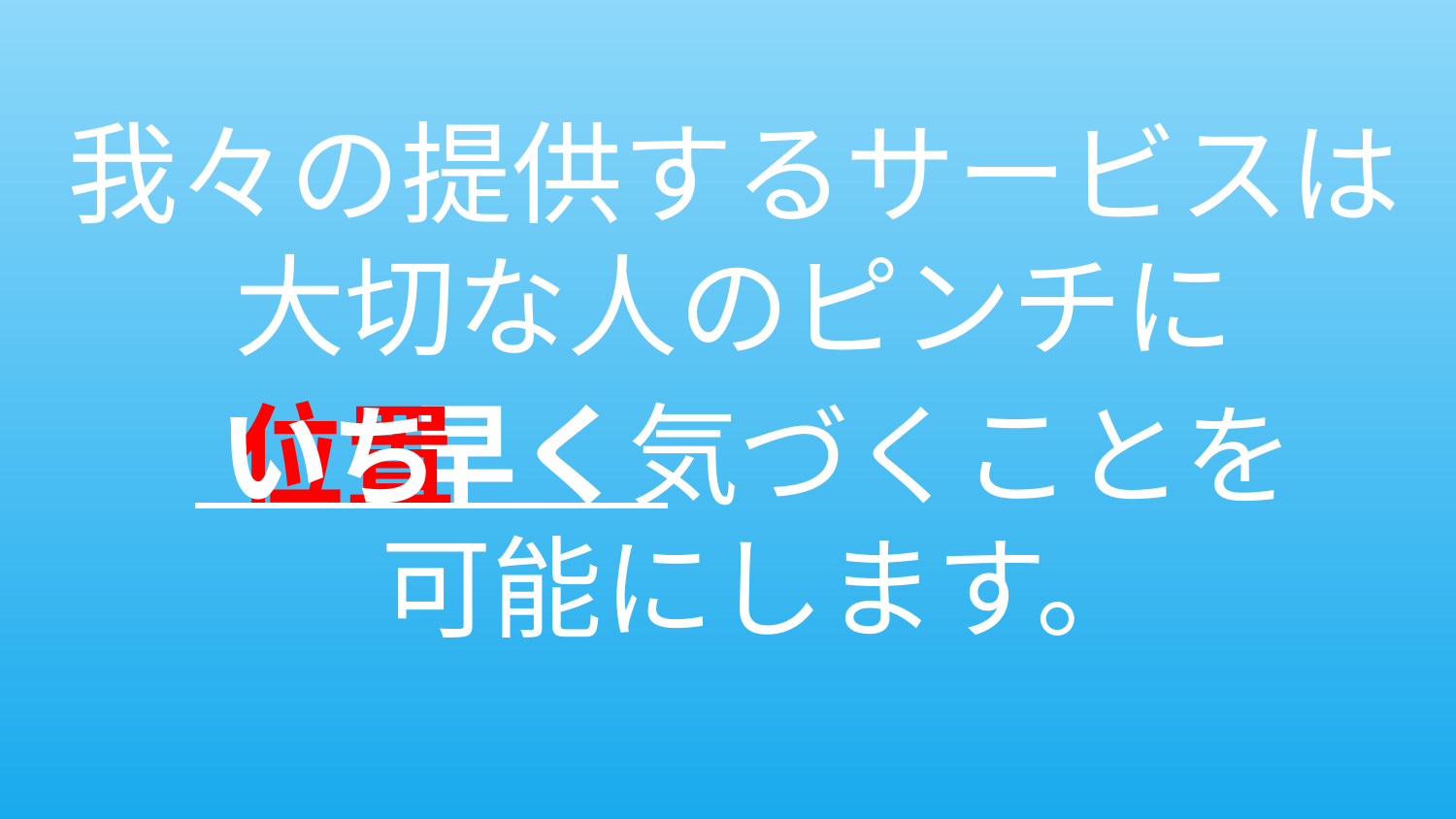

我々の提供するサービスは
大切な人のピンチに
位置
いち
　  早く気づくことを
可能にします。